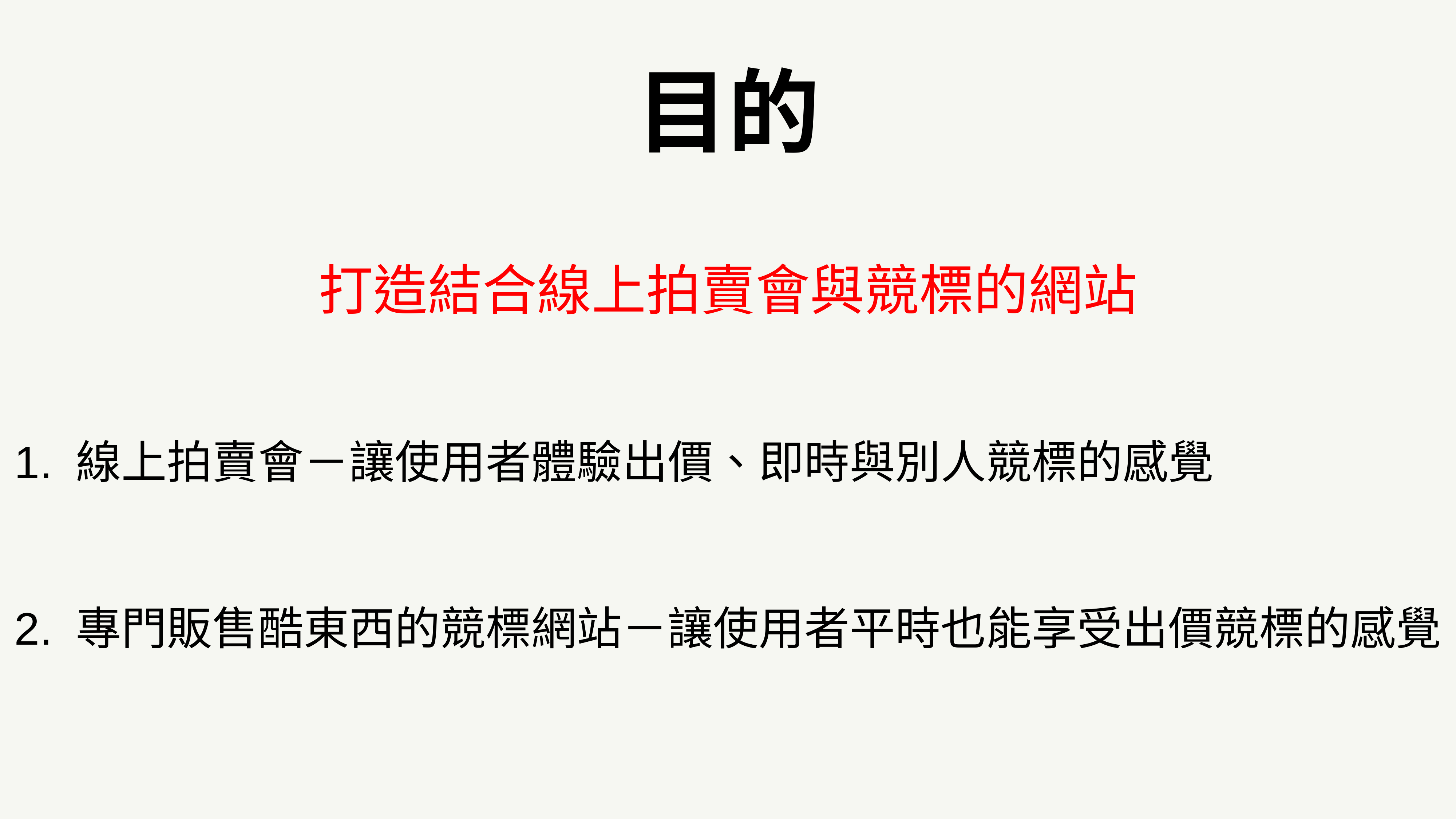

目的
打造結合線上拍賣會與競標的網站

1. 線上拍賣會－讓使用者體驗出價、即時與別人競標的感覺

2. 專門販售酷東西的競標網站－讓使用者平時也能享受出價競標的感覺